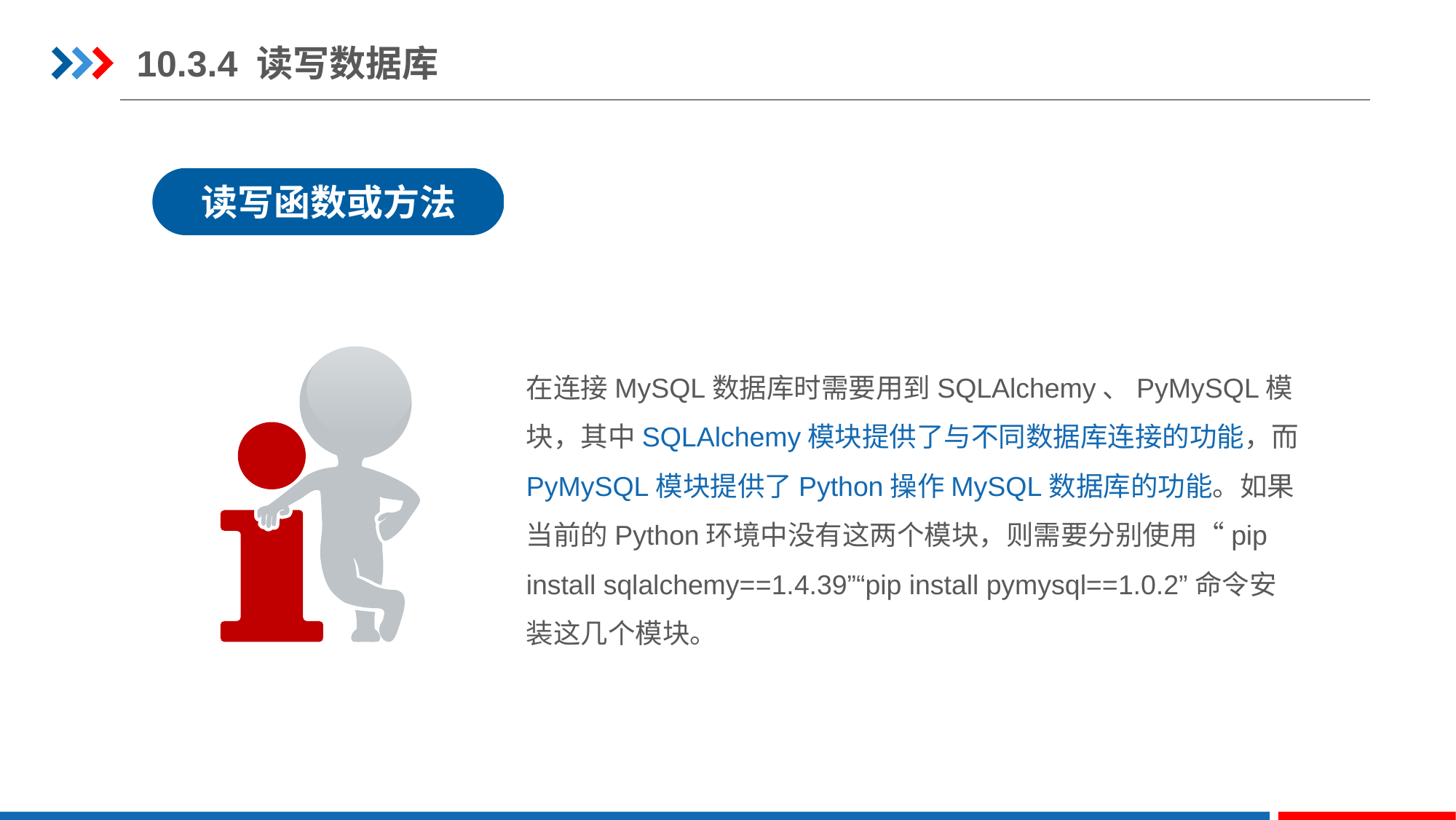

10.3.4 读写数据库
读写函数或方法

在连接MySQL数据库时需要用到SQLAlchemy、PyMySQL模块，其中SQLAlchemy模块提供了与不同数据库连接的功能，而PyMySQL模块提供了Python操作MySQL数据库的功能。如果当前的Python环境中没有这两个模块，则需要分别使用“pip install sqlalchemy==1.4.39”“pip install pymysql==1.0.2”命令安装这几个模块。